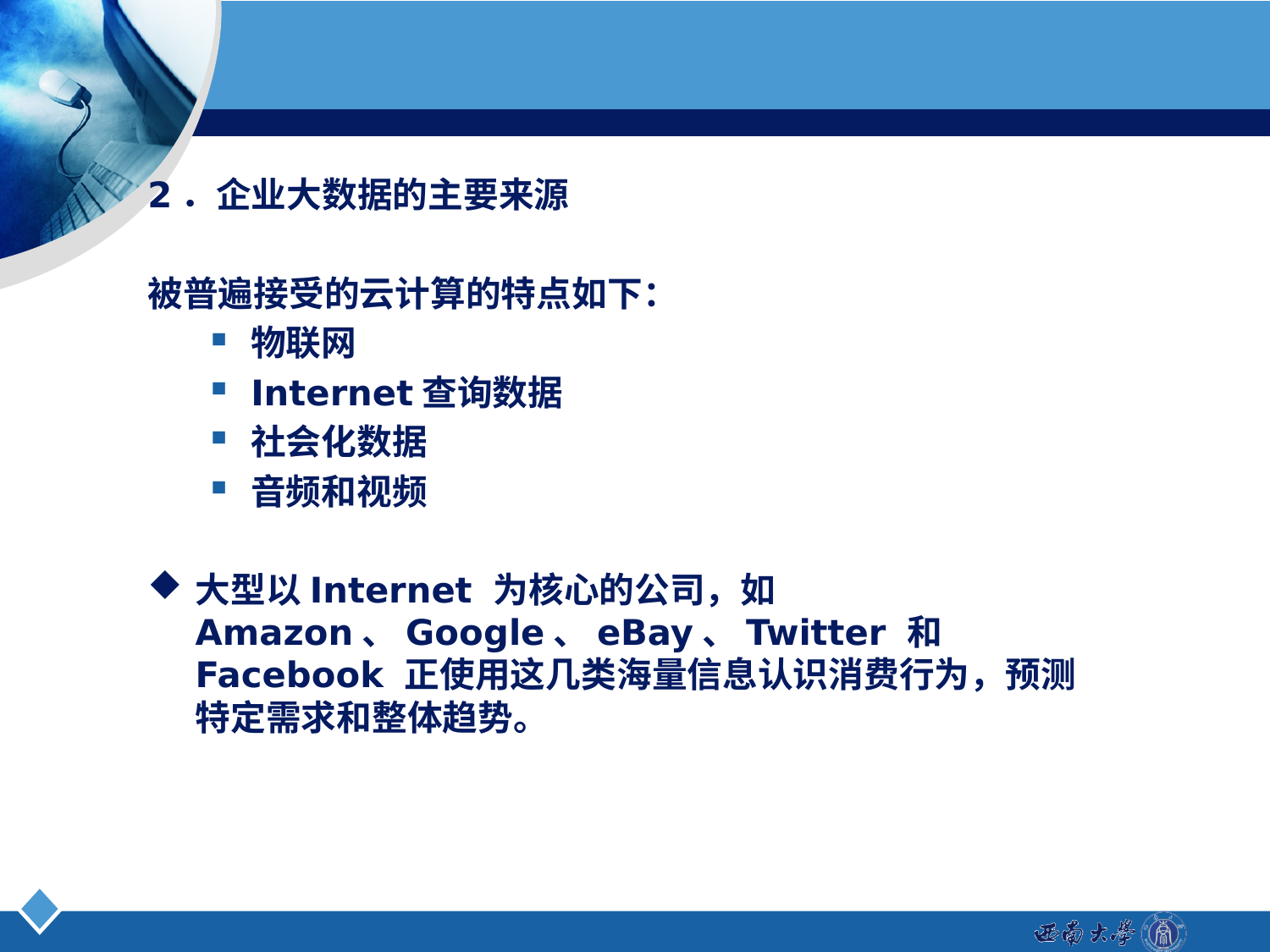

2．企业大数据的主要来源

被普遍接受的云计算的特点如下：
物联网
Internet查询数据
社会化数据
音频和视频

大型以Internet 为核心的公司，如Amazon、Google、eBay、Twitter 和Facebook 正使用这几类海量信息认识消费行为，预测特定需求和整体趋势。